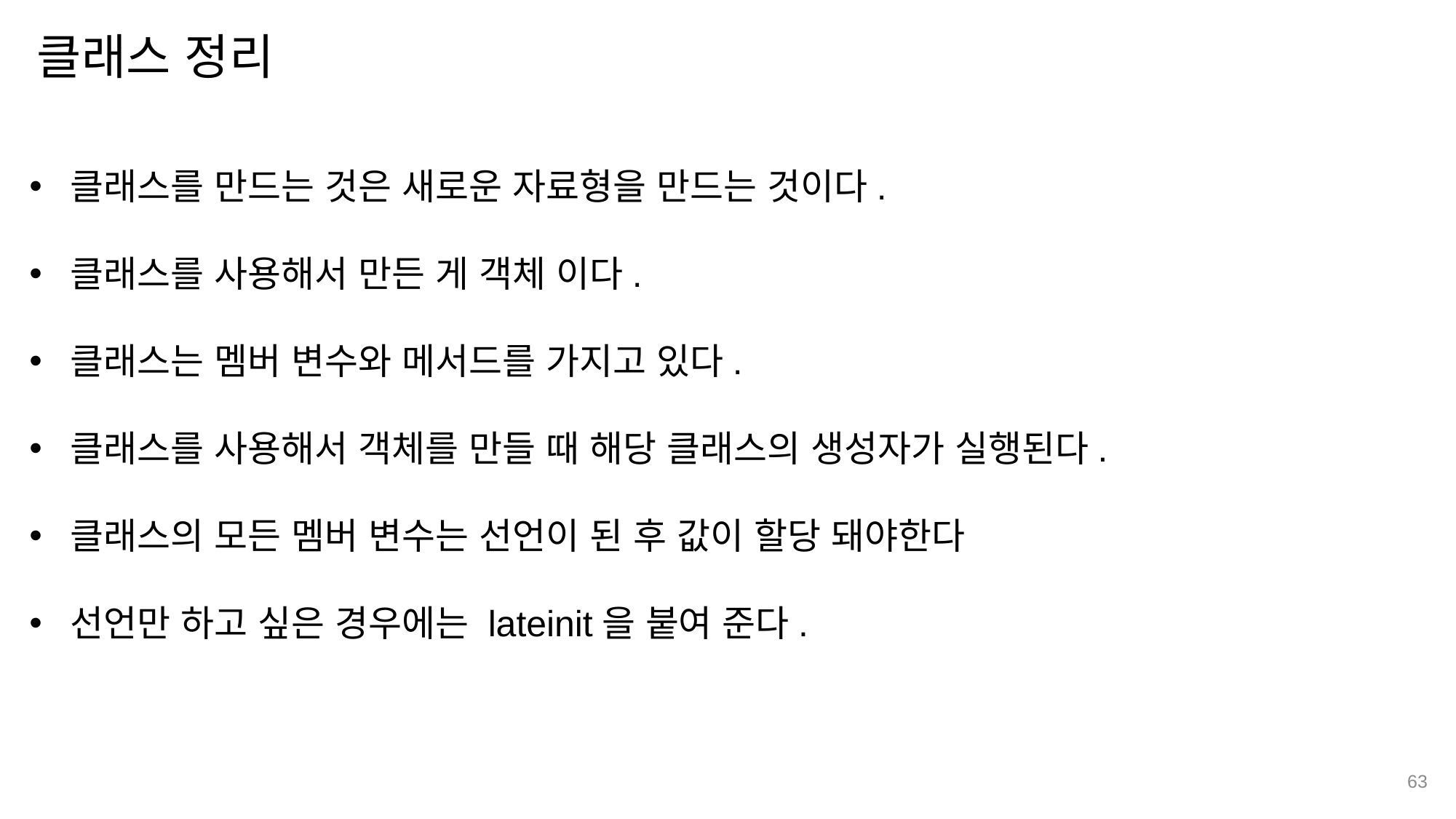

클래스 정리
나눔스퀘어OTF ExtraBold
클래스를 만드는 것은 새로운 자료형을 만드는 것이다.
클래스를 사용해서 만든 게 객체 이다.
클래스는 멤버 변수와 메서드를 가지고 있다.
클래스를 사용해서 객체를 만들 때 해당 클래스의 생성자가 실행된다.
클래스의 모든 멤버 변수는 선언이 된 후 값이 할당 돼야한다
선언만 하고 싶은 경우에는 lateinit을 붙여 준다.
나눔스퀘어OTF Bold
나눔스퀘어OTF
나눔스퀘어
나눔스퀘어 Light
나눔스퀘어 Light

63